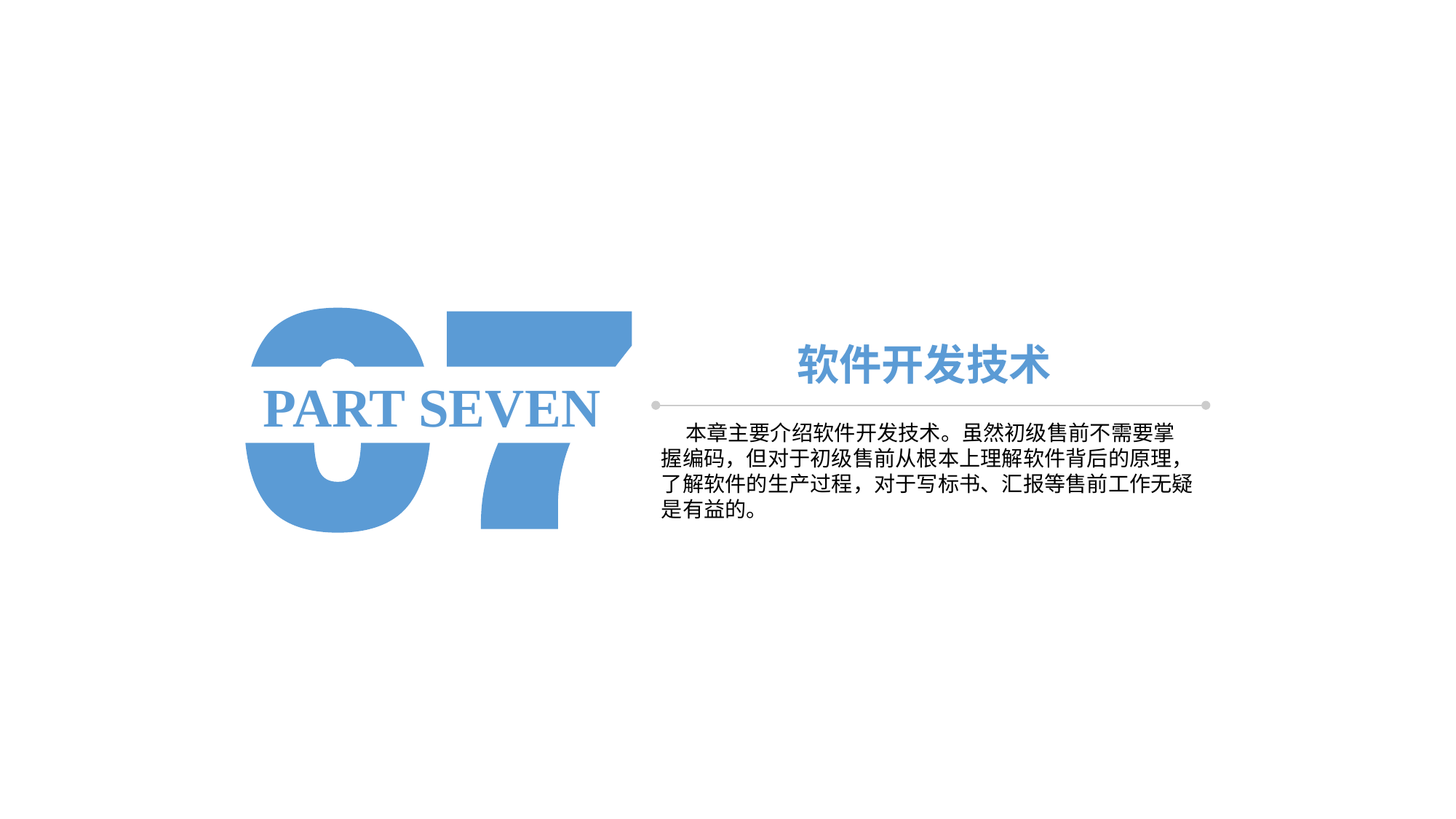

07
软件开发技术
       PART SEVEN
    本章主要介绍软件开发技术。虽然初级售前不需要掌握编码，但对于初级售前从根本上理解软件背后的原理，了解软件的生产过程，对于写标书、汇报等售前工作无疑是有益的。